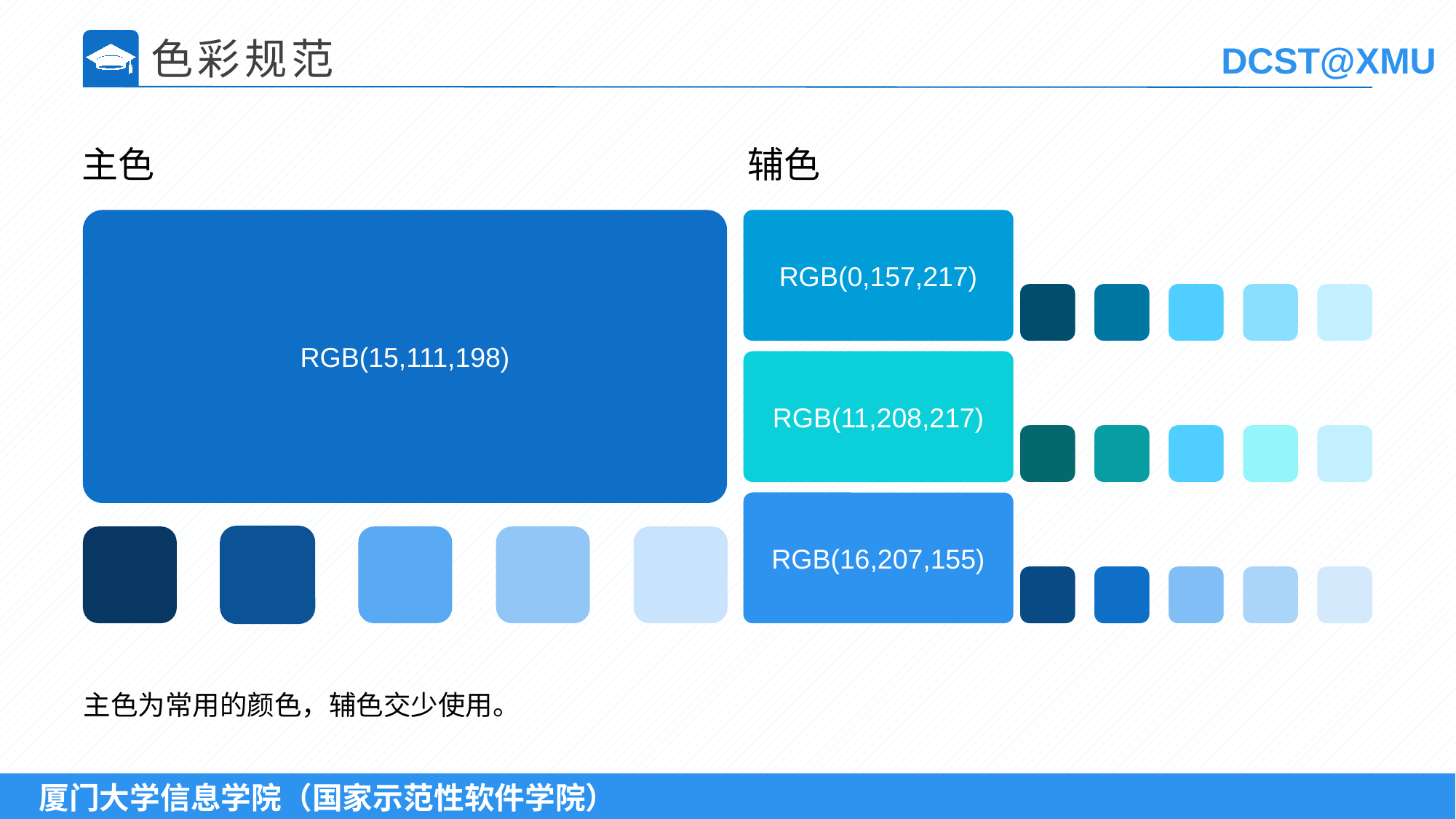

色彩规范

主色
辅色
RGB(15,111,198)
RGB(0,157,217)

RGB(11,208,217)

RGB(16,207,155)

主色为常用的颜色，辅色交少使用。